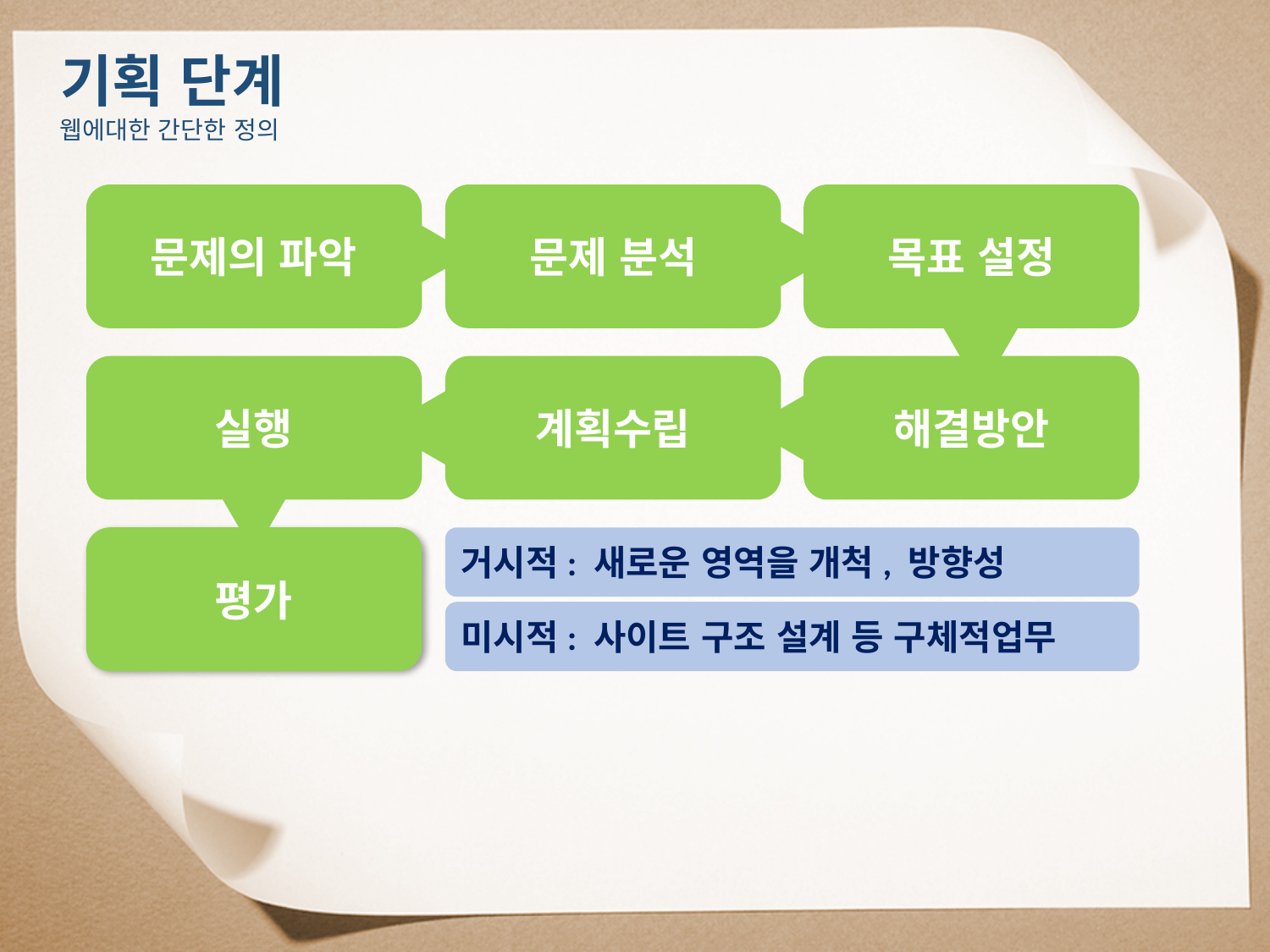

기획 단계
웹에대한 간단한 정의
문제의 파악

문제 분석

목표 설정

실행

계획수립

해결방안

거시적: 새로운 영역을 개척, 방향성
평가
미시적: 사이트 구조 설계 등 구체적업무